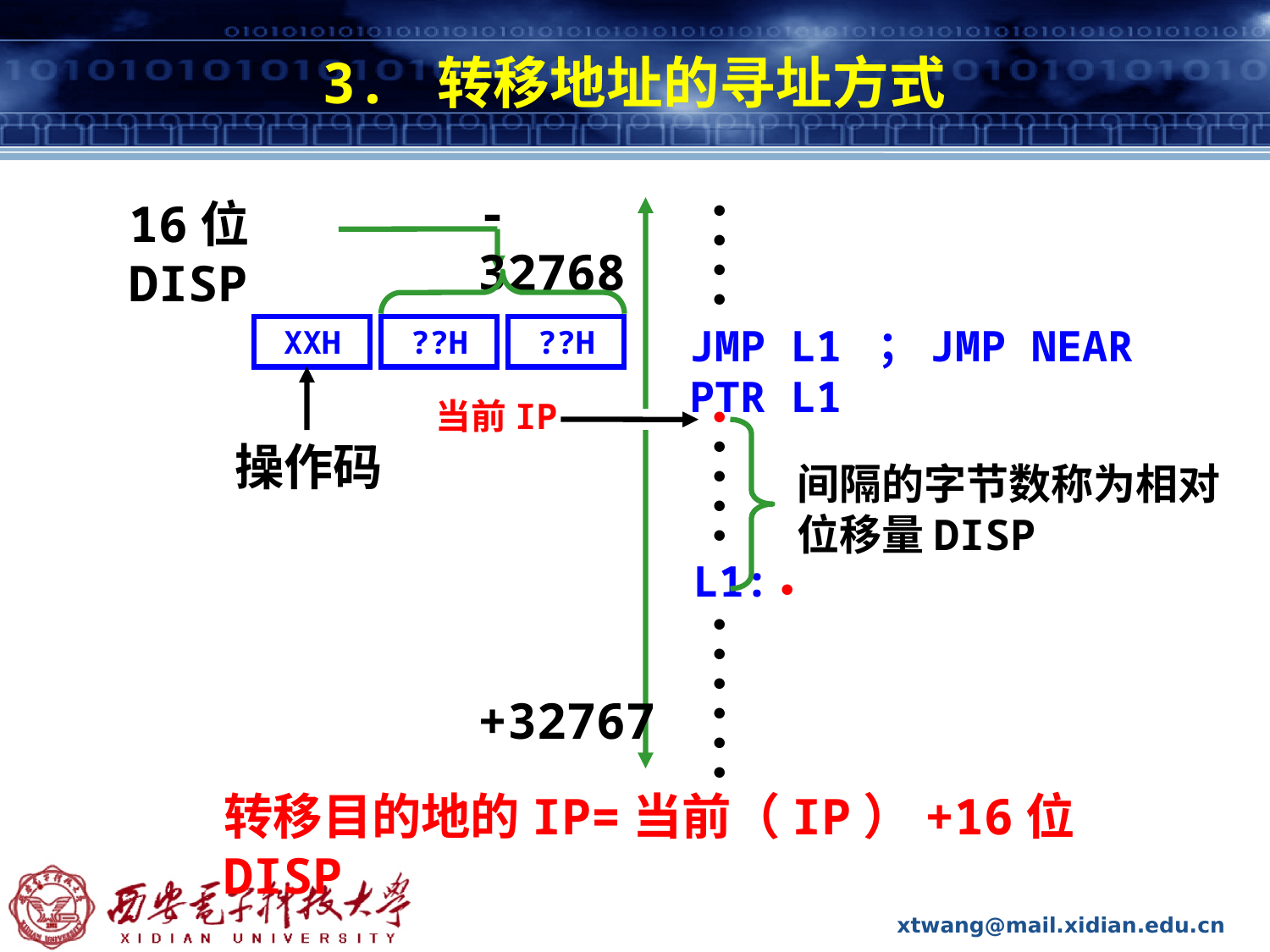

# 3. 转移地址的寻址方式

-32768
16位DISP
●
●
●
●

●
●
●
●
●
             L1: ●
●
●
●
●
●
●

XXH
??H
??H
JMP L1 ；JMP NEAR PTR L1

当前IP

操作码

间隔的字节数称为相对
位移量DISP
+32767
转移目的地的IP=当前（IP）+16位DISP